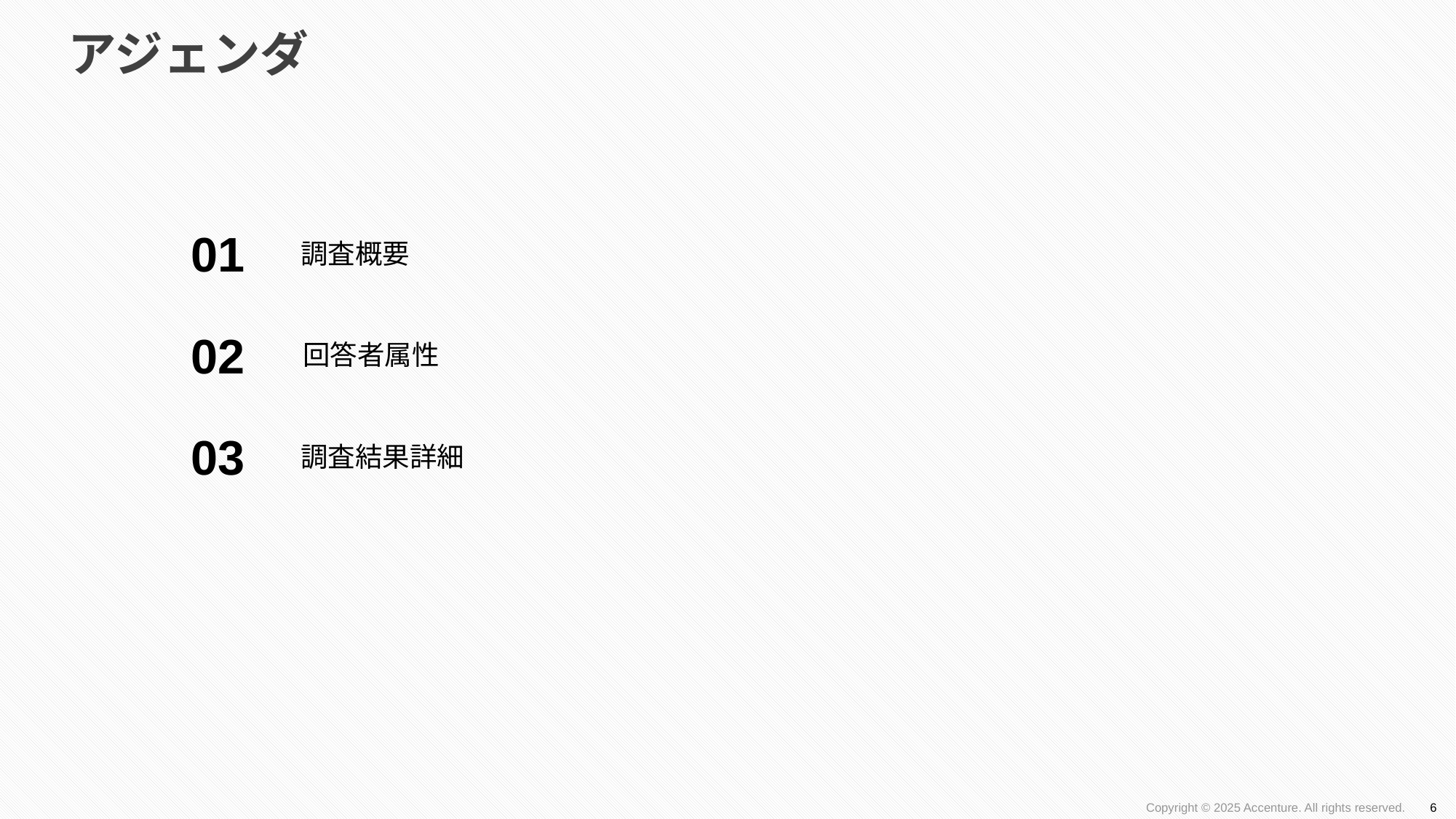

# アジェンダ
01
調査概要
02
回答者属性
03
調査結果詳細